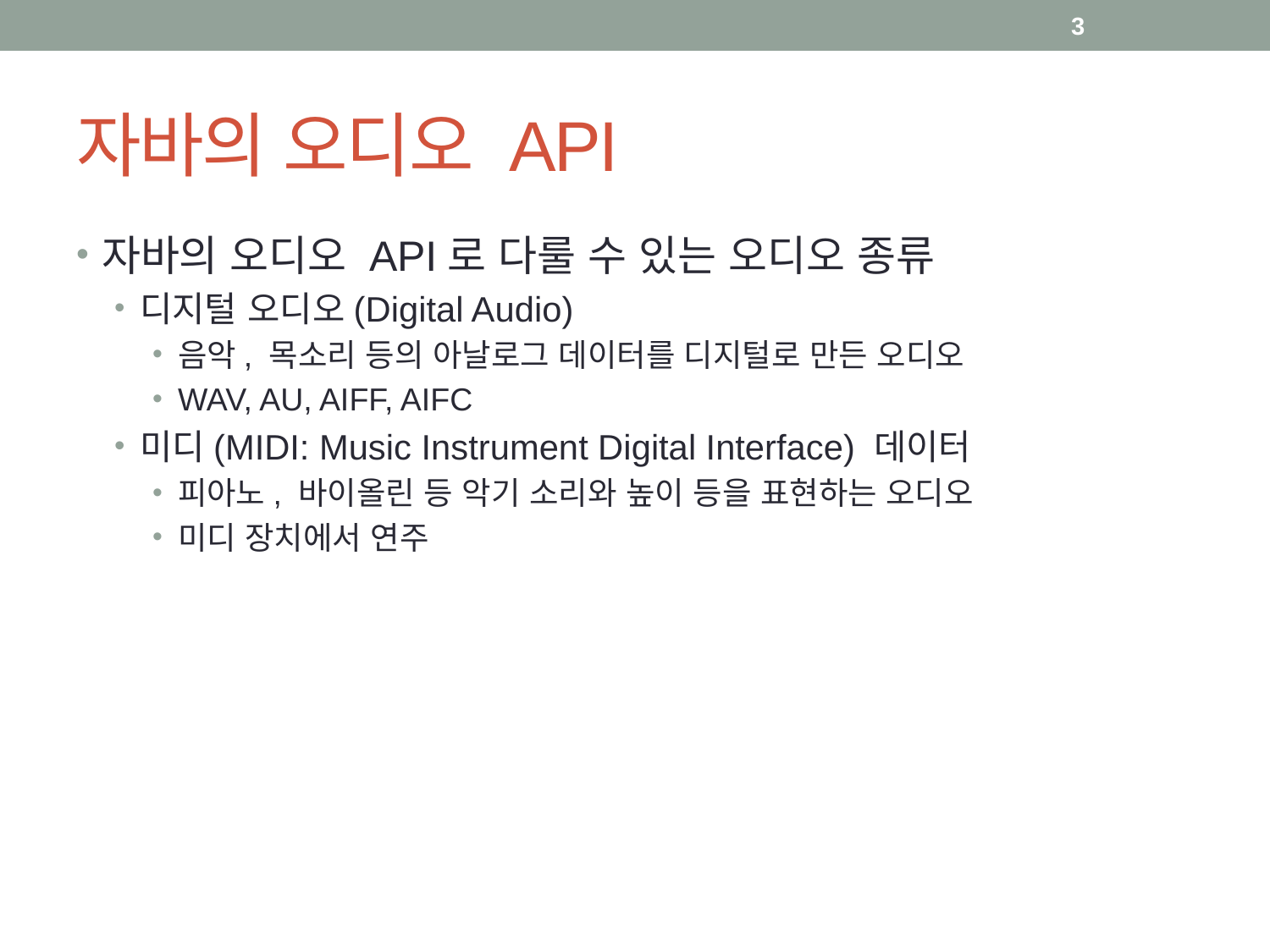

3
# 자바의 오디오 API
자바의 오디오 API로 다룰 수 있는 오디오 종류
디지털 오디오(Digital Audio)
음악, 목소리 등의 아날로그 데이터를 디지털로 만든 오디오
WAV, AU, AIFF, AIFC
미디(MIDI: Music Instrument Digital Interface) 데이터
피아노, 바이올린 등 악기 소리와 높이 등을 표현하는 오디오
미디 장치에서 연주